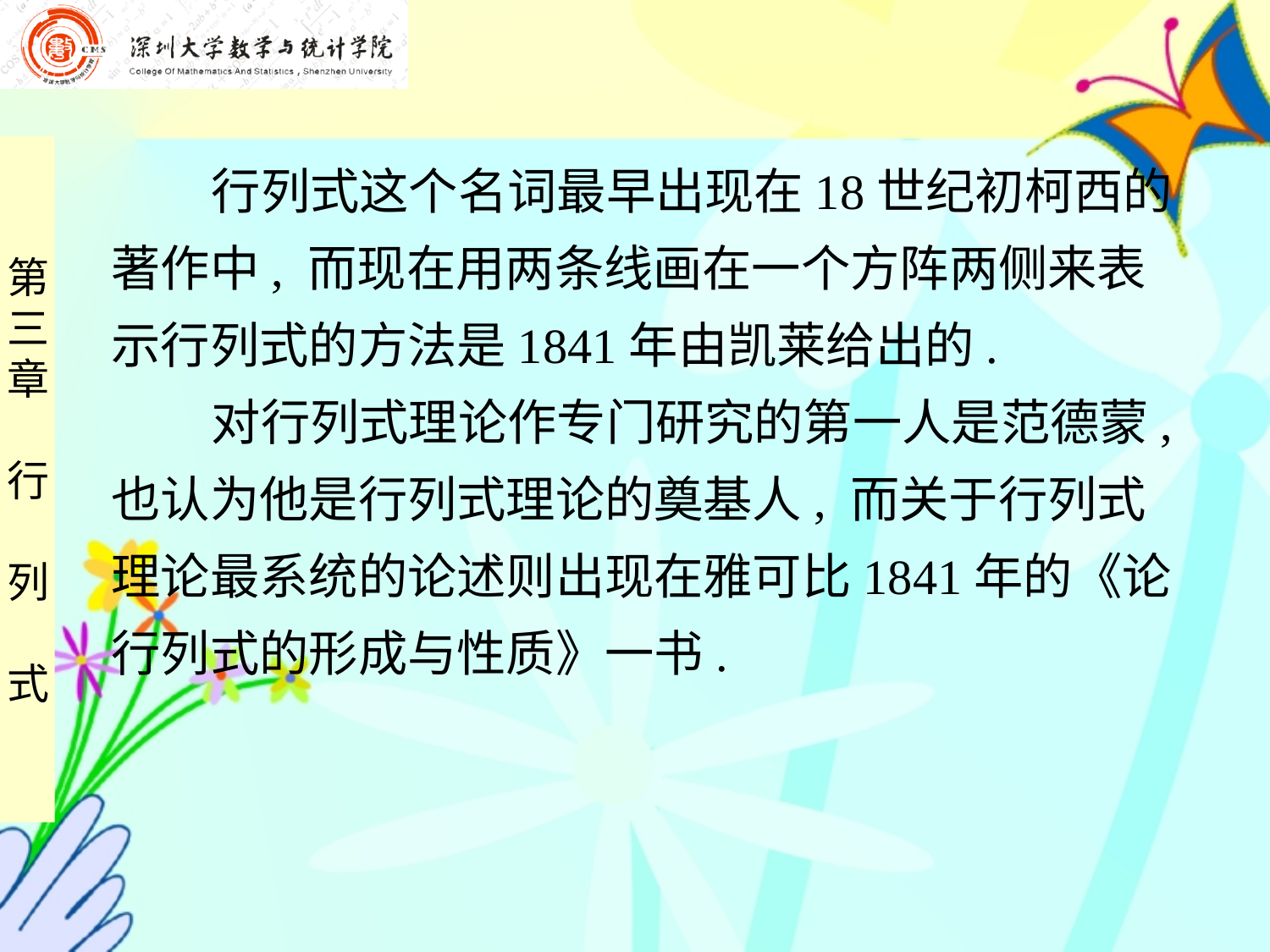

行列式这个名词最早出现在18世纪初柯西的
著作中, 而现在用两条线画在一个方阵两侧来表
示行列式的方法是1841年由凯莱给出的.
        对行列式理论作专门研究的第一人是范德蒙,
也认为他是行列式理论的奠基人, 而关于行列式
理论最系统的论述则出现在雅可比1841年的《论
行列式的形成与性质》一书.